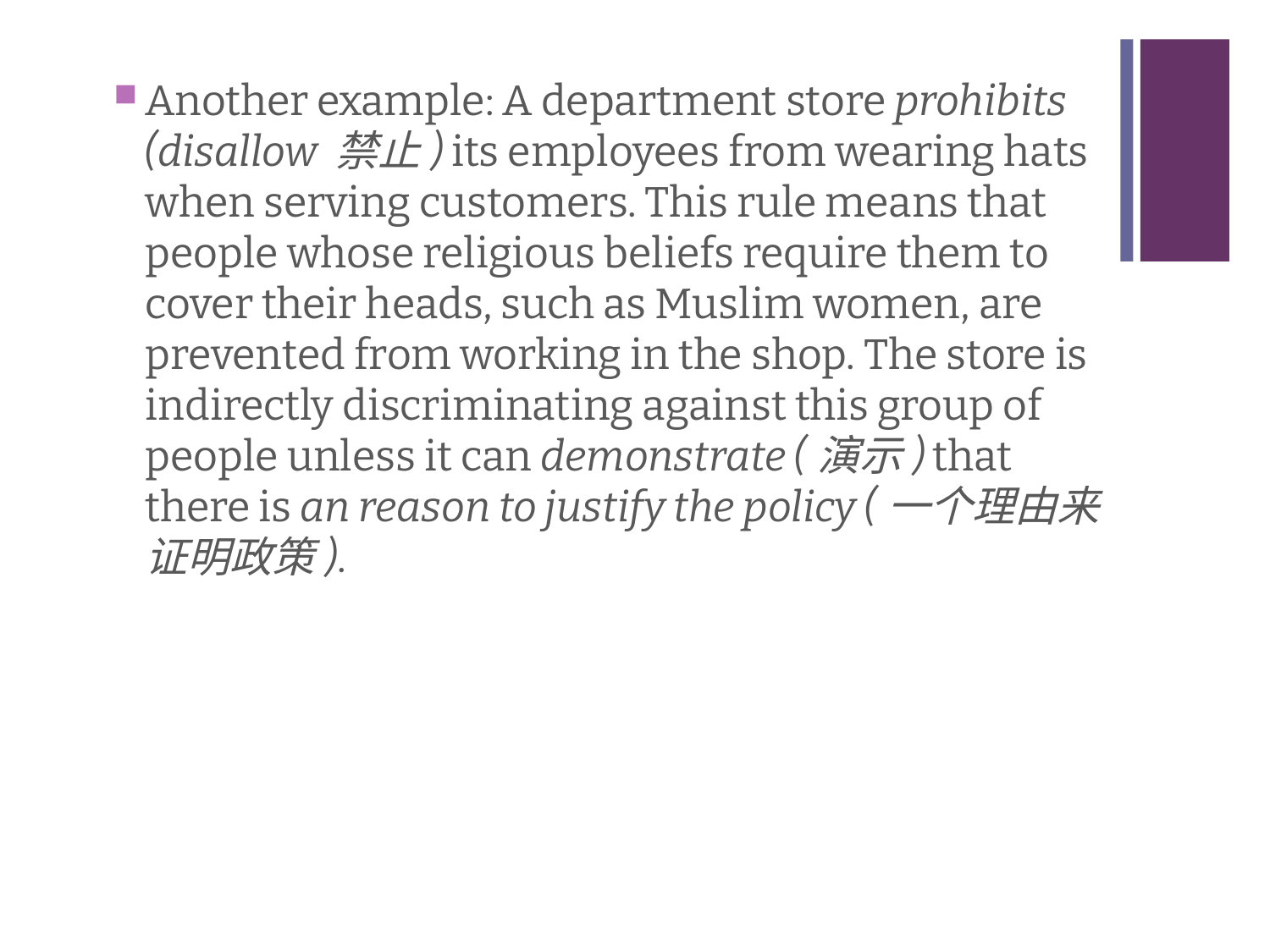

#
Another example: A department store prohibits (disallow 禁止) its employees from wearing hats when serving customers. This rule means that people whose religious beliefs require them to cover their heads, such as Muslim women, are prevented from working in the shop. The store is indirectly discriminating against this group of people unless it can demonstrate (演示) that there is an reason to justify the policy (一个理由来证明政策).